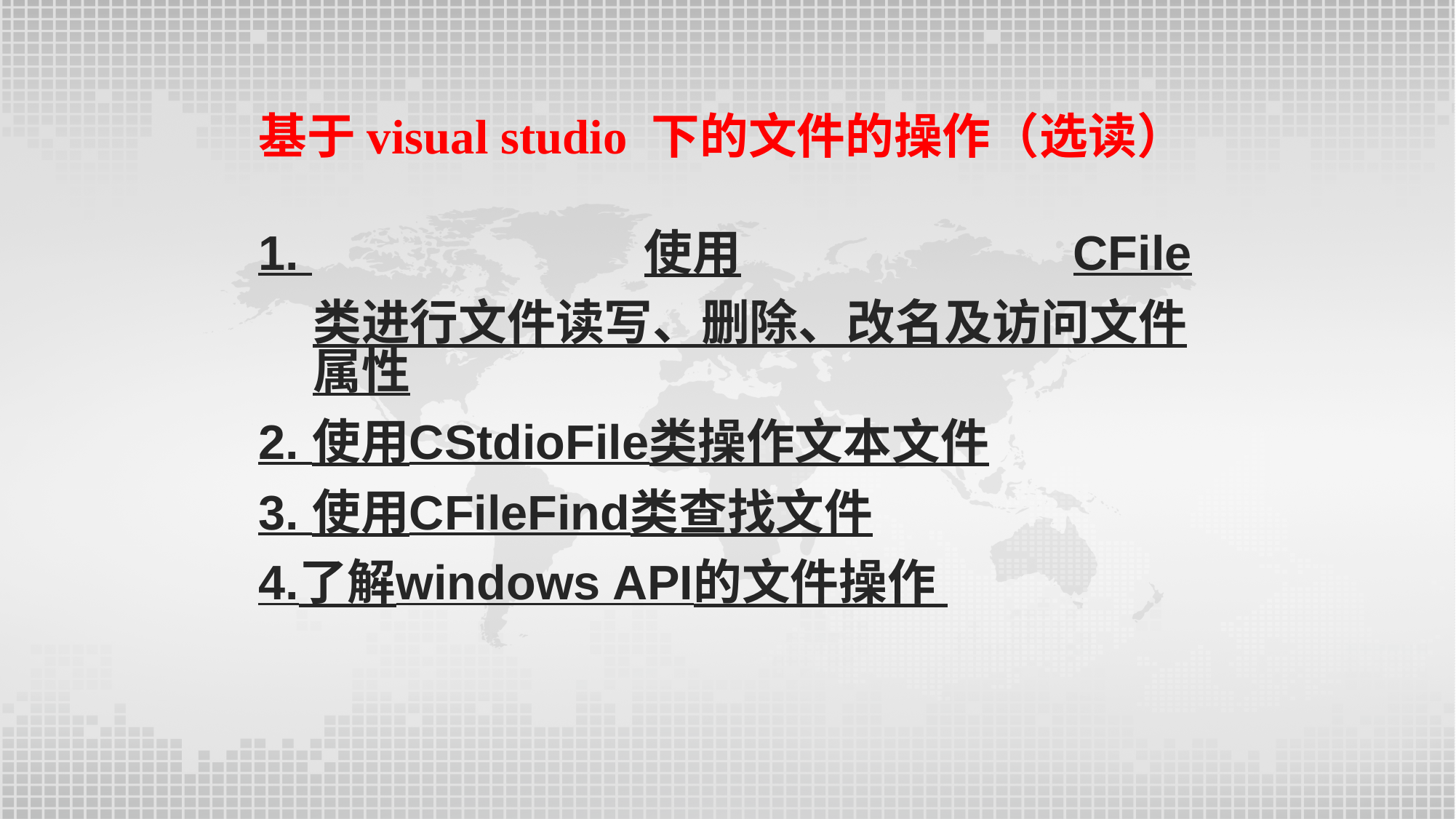

基于visual studio 下的文件的操作（选读）

1. 使用CFile类进行文件读写、删除、改名及访问文件属性
2. 使用CStdioFile类操作文本文件
3. 使用CFileFind类查找文件
4.了解windows API的文件操作